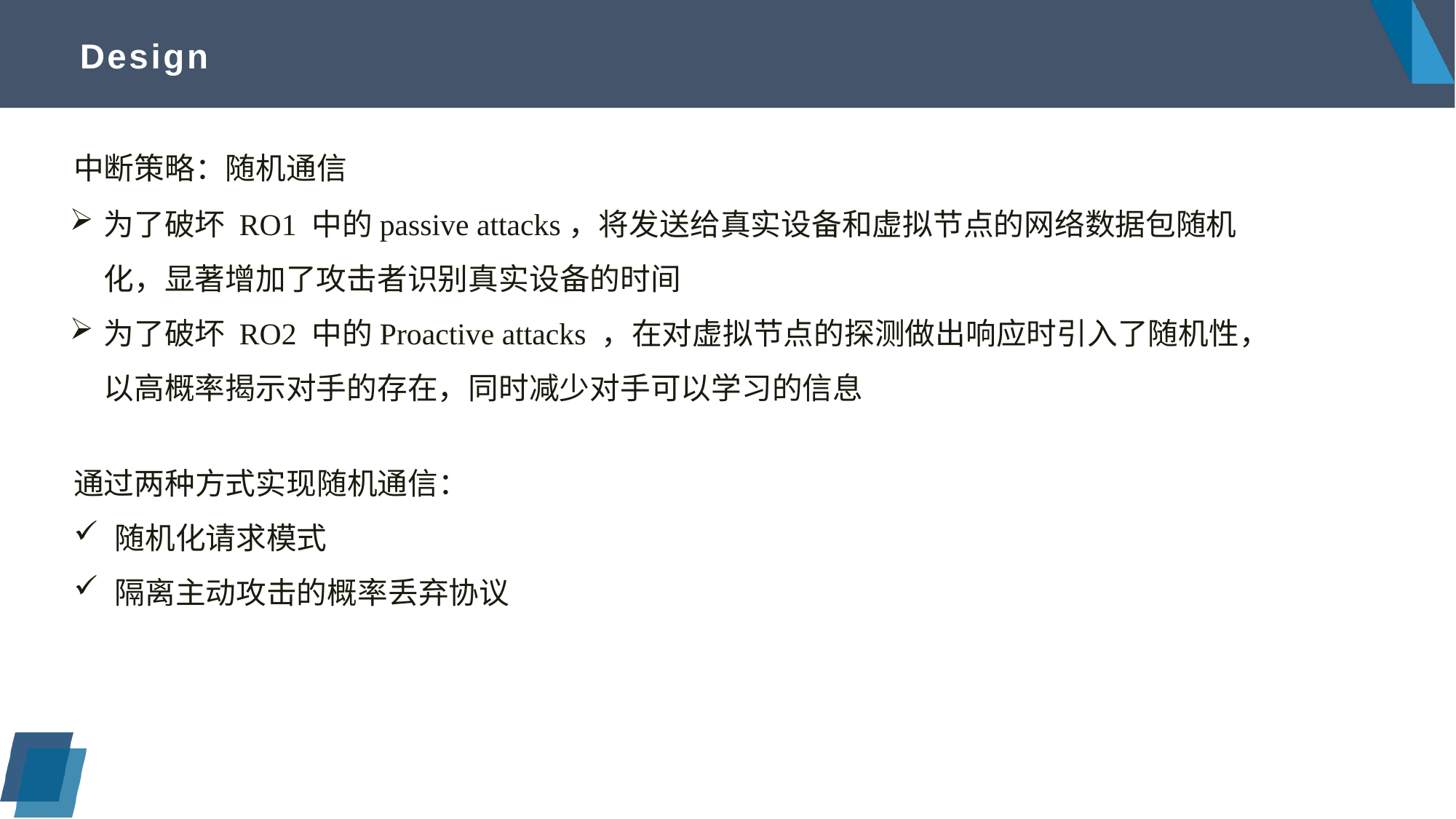

# Design
中断策略：随机通信
为了破坏 RO1 中的passive attacks，将发送给真实设备和虚拟节点的网络数据包随机化，显著增加了攻击者识别真实设备的时间
为了破坏 RO2 中的Proactive attacks ，在对虚拟节点的探测做出响应时引入了随机性，以高概率揭示对手的存在，同时减少对手可以学习的信息
通过两种方式实现随机通信：
随机化请求模式
隔离主动攻击的概率丢弃协议